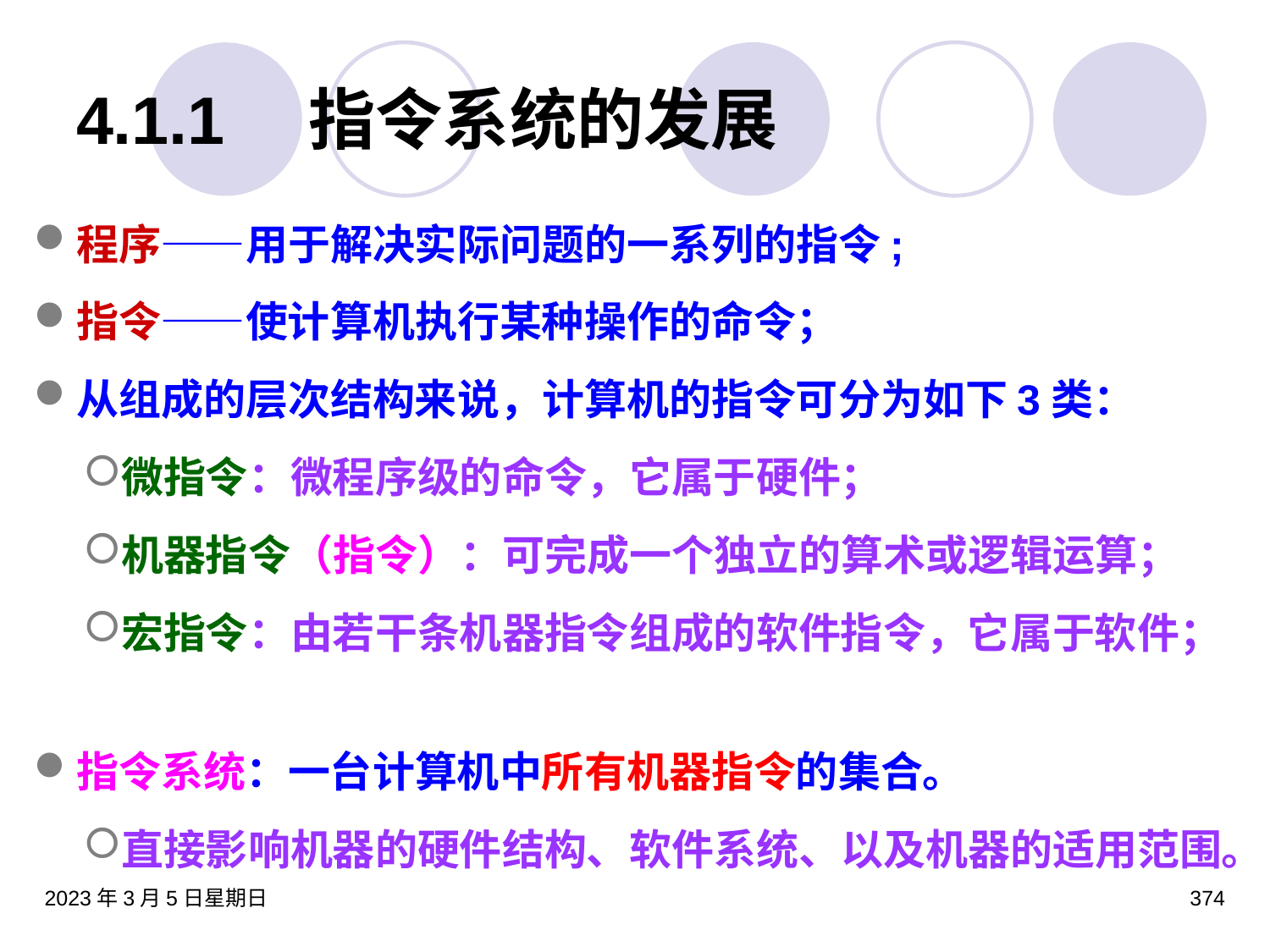

# 4.1.1　指令系统的发展
程序——用于解决实际问题的一系列的指令;
指令——使计算机执行某种操作的命令；
从组成的层次结构来说，计算机的指令可分为如下3类：
微指令：微程序级的命令，它属于硬件；
机器指令（指令）：可完成一个独立的算术或逻辑运算；
宏指令：由若干条机器指令组成的软件指令，它属于软件；
指令系统：一台计算机中所有机器指令的集合。
直接影响机器的硬件结构、软件系统、以及机器的适用范围。
2023年3月5日星期日
374